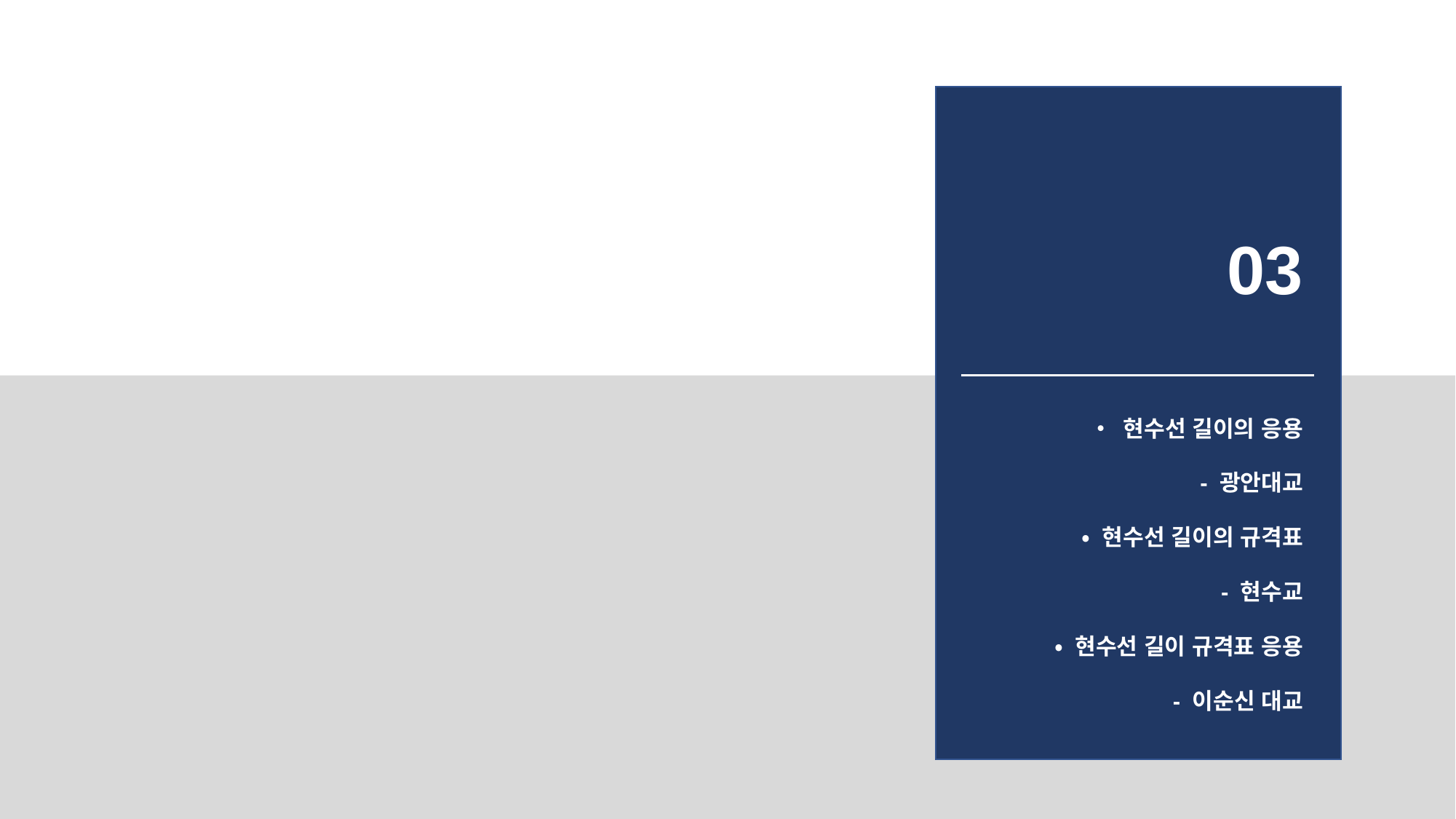

03

• 현수선 길이의 응용

- 광안대교

• 현수선 길이의 규격표

- 현수교

• 현수선 길이 규격표 응용

- 이순신 대교